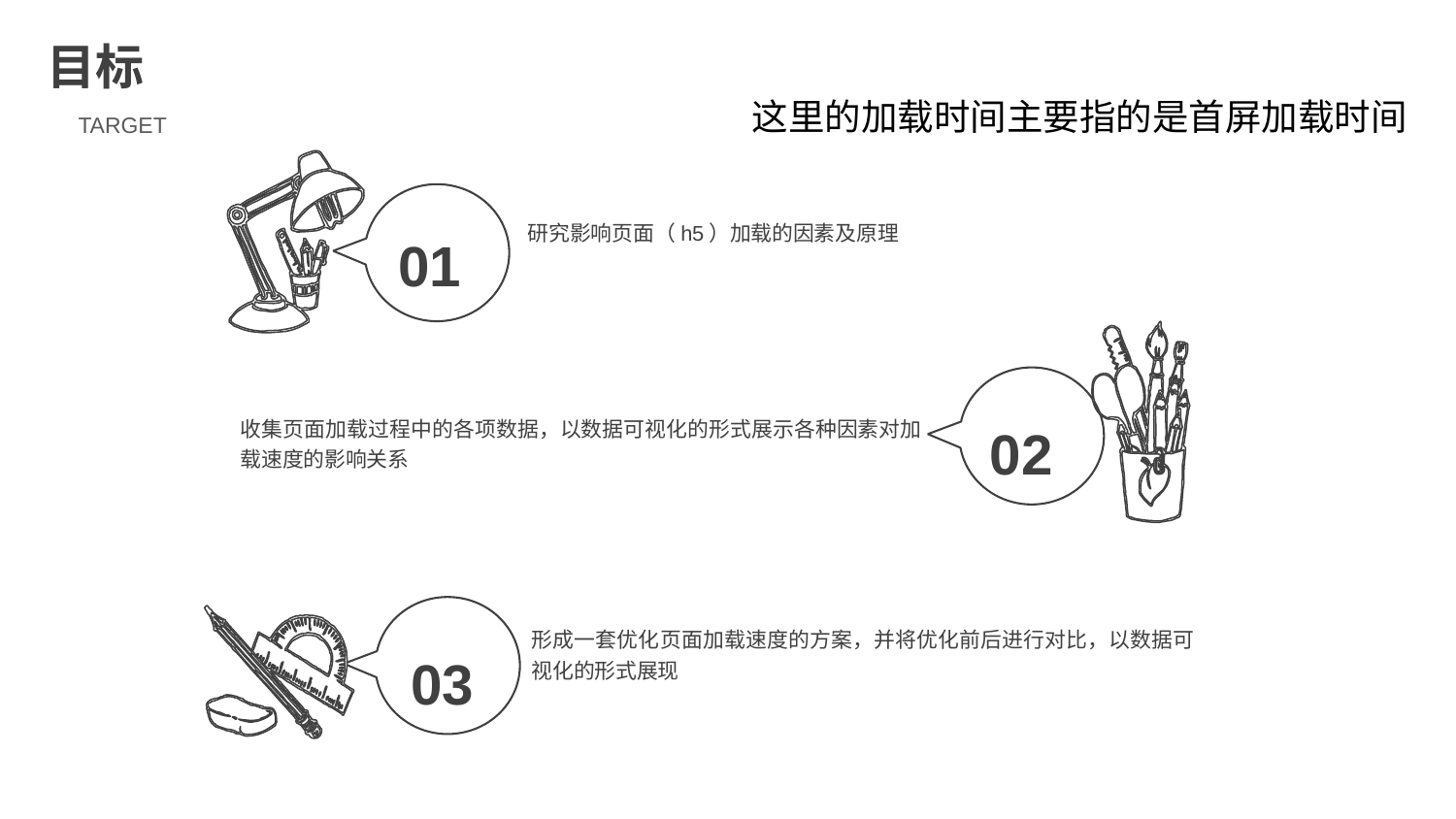

目标
这里的加载时间主要指的是首屏加载时间
TARGET

01
研究影响页面（h5）加载的因素及原理

02
收集页面加载过程中的各项数据，以数据可视化的形式展示各种因素对加载速度的影响关系

03

形成一套优化页面加载速度的方案，并将优化前后进行对比，以数据可视化的形式展现